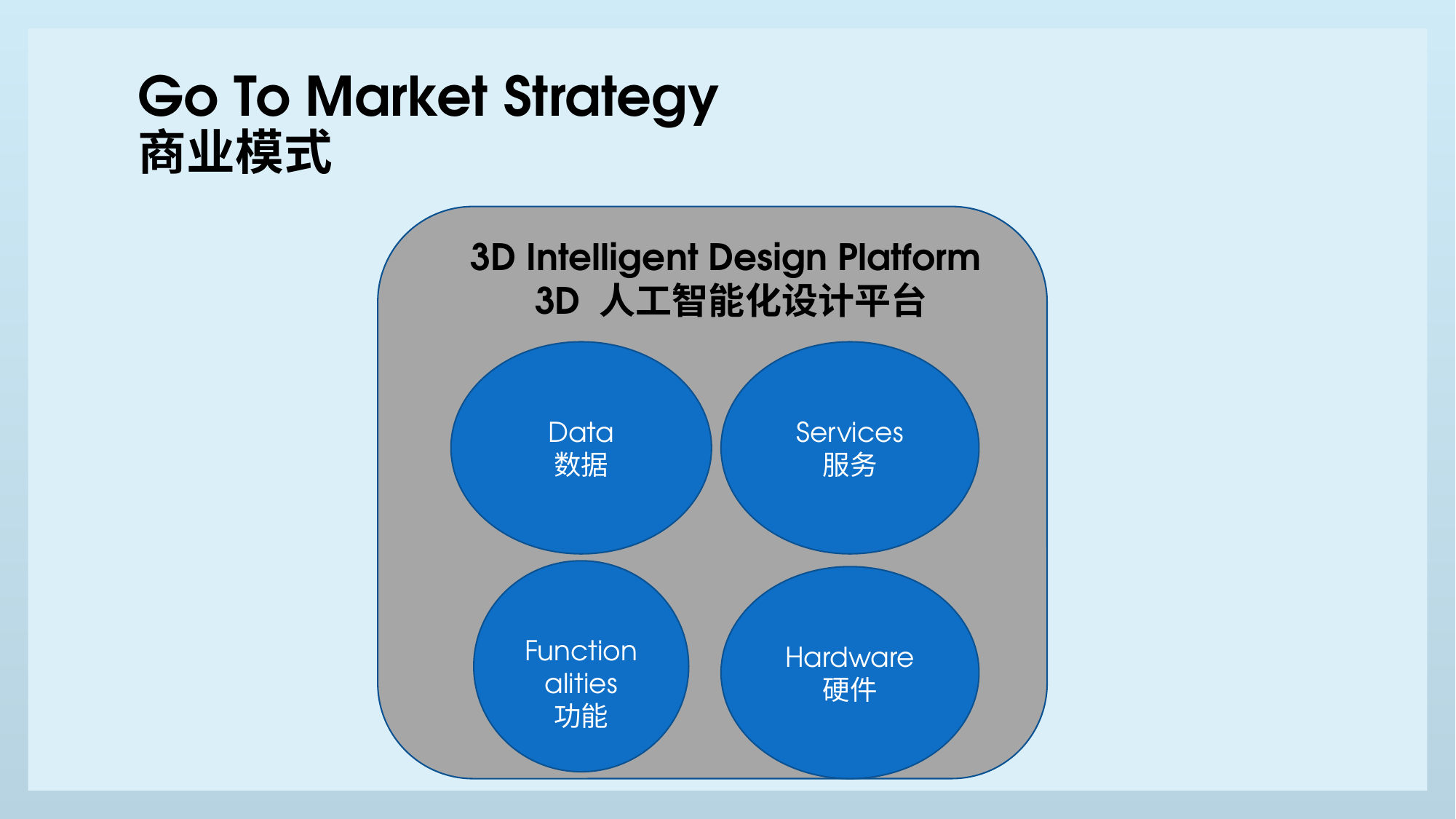

Go To Market Strategy
商业模式

3D Intelligent Design Platform
3D 人工智能化设计平台
Data
数据
Services
服务
 Functionalities
功能
Hardware
硬件